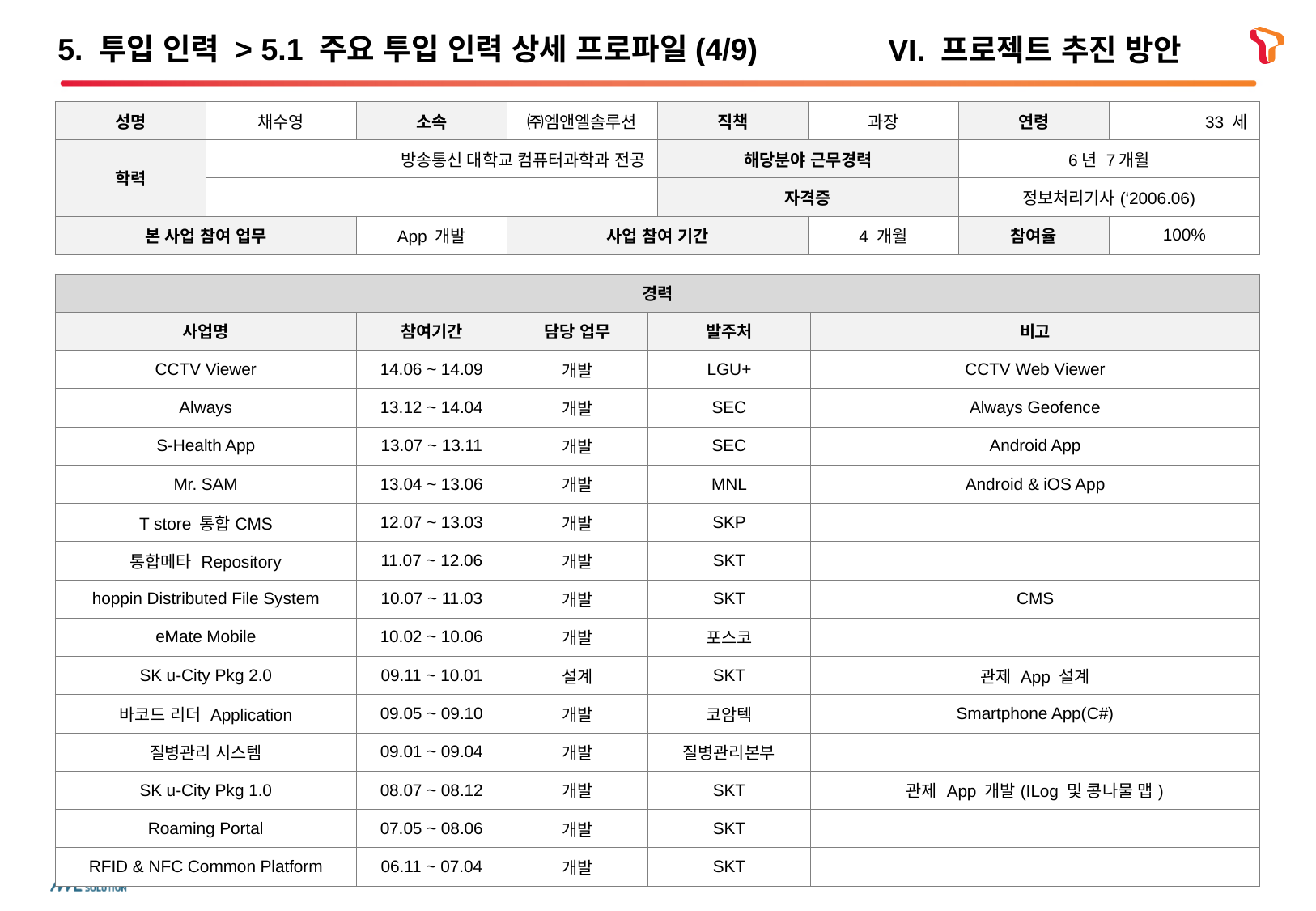

# 5. 투입 인력 > 5.1 주요 투입 인력 상세 프로파일(4/9)
VI. 프로젝트 추진 방안
| 성명 | 채수영 | 소속 | ㈜엠앤엘솔루션 | 직책 | 과장 | 연령 | 33 세 |
| --- | --- | --- | --- | --- | --- | --- | --- |
| 학력 | 방송통신 대학교 컴퓨터과학과 전공 |  |  | 해당분야 근무경력 |  | 6년 7개월 |  |
|  |  |  |  | 자격증 |  | 정보처리기사(‘2006.06) |  |
| 본 사업 참여 업무 |  | App 개발 | 사업 참여 기간 |  | 4 개월 | 참여율 | 100% |
| 경력 |  |  |  |  |
| --- | --- | --- | --- | --- |
| 사업명 | 참여기간 | 담당 업무 | 발주처 | 비고 |
| CCTV Viewer | 14.06 ~ 14.09 | 개발 | LGU+ | CCTV Web Viewer |
| Always | 13.12 ~ 14.04 | 개발 | SEC | Always Geofence |
| S-Health App | 13.07 ~ 13.11 | 개발 | SEC | Android App |
| Mr. SAM | 13.04 ~ 13.06 | 개발 | MNL | Android & iOS App |
| T store 통합CMS | 12.07 ~ 13.03 | 개발 | SKP |  |
| 통합메타 Repository | 11.07 ~ 12.06 | 개발 | SKT |  |
| hoppin Distributed File System | 10.07 ~ 11.03 | 개발 | SKT | CMS |
| eMate Mobile | 10.02 ~ 10.06 | 개발 | 포스코 |  |
| SK u-City Pkg 2.0 | 09.11 ~ 10.01 | 설계 | SKT | 관제 App 설계 |
| 바코드 리더 Application | 09.05 ~ 09.10 | 개발 | 코암텍 | Smartphone App(C#) |
| 질병관리 시스템 | 09.01 ~ 09.04 | 개발 | 질병관리본부 |  |
| SK u-City Pkg 1.0 | 08.07 ~ 08.12 | 개발 | SKT | 관제 App 개발(ILog 및 콩나물 맵) |
| Roaming Portal | 07.05 ~ 08.06 | 개발 | SKT |  |
| RFID & NFC Common Platform | 06.11 ~ 07.04 | 개발 | SKT |  |